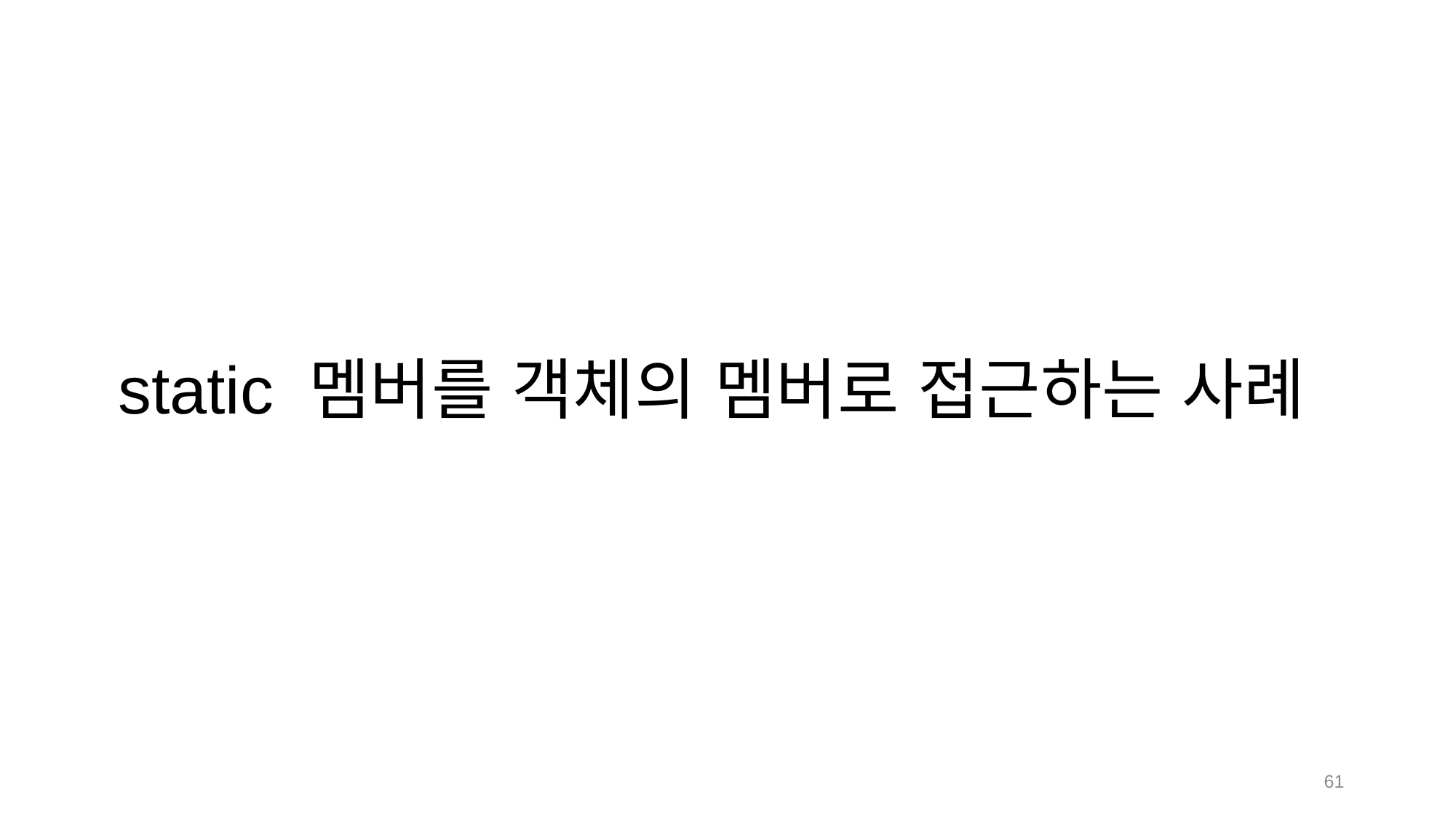

# static 멤버를 객체의 멤버로 접근하는 사례
61